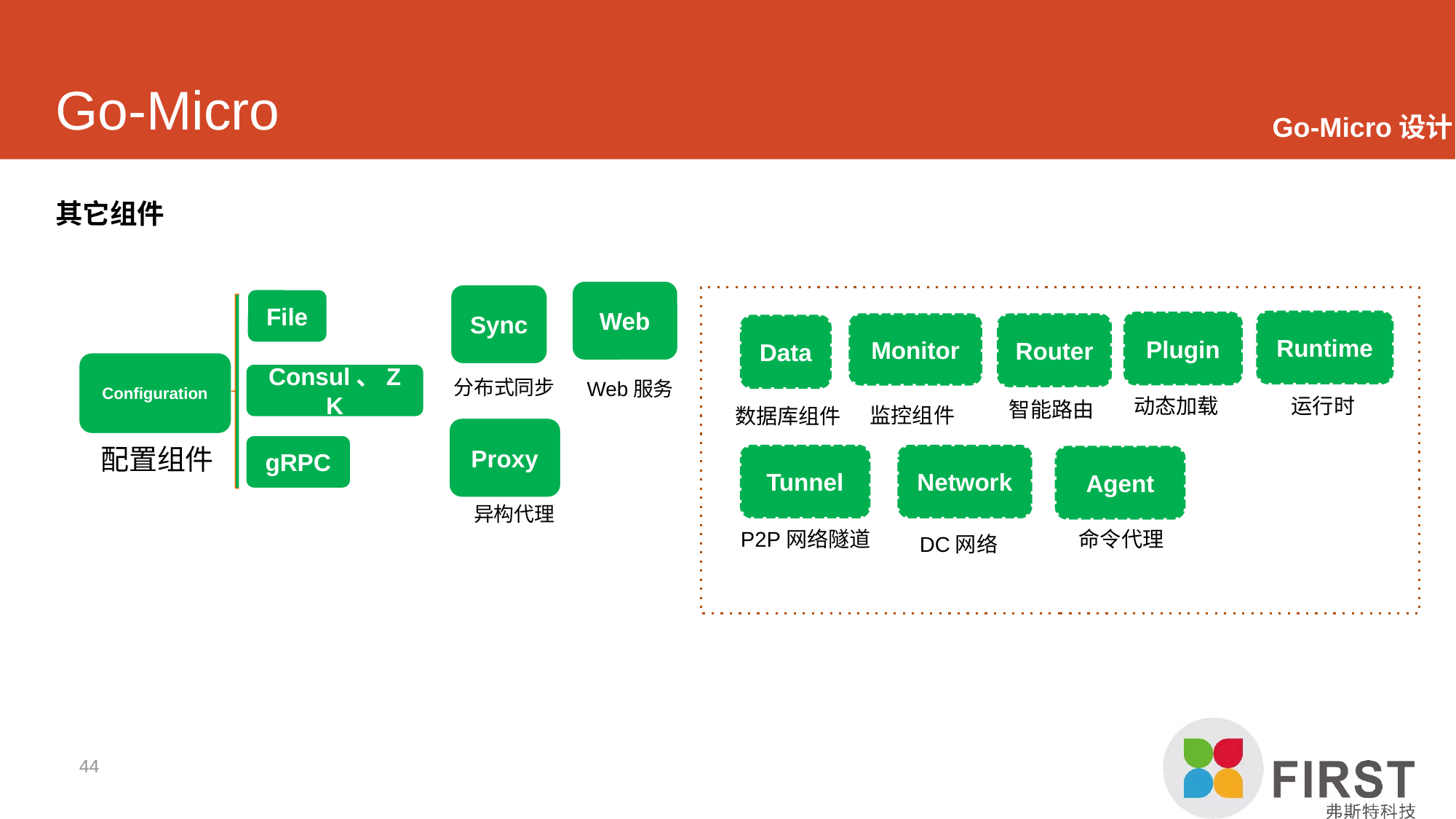

# Go-Micro
Go-Micro设计
其它组件
Web
Sync

File

Runtime
Plugin
Monitor
Router
Data
Configuration
Consul、ZK
分布式同步
Web服务
动态加载
运行时
智能路由
监控组件
数据库组件
Proxy
gRPC
配置组件
Tunnel
Network
Agent
异构代理
命令代理
P2P网络隧道
DC网络

44